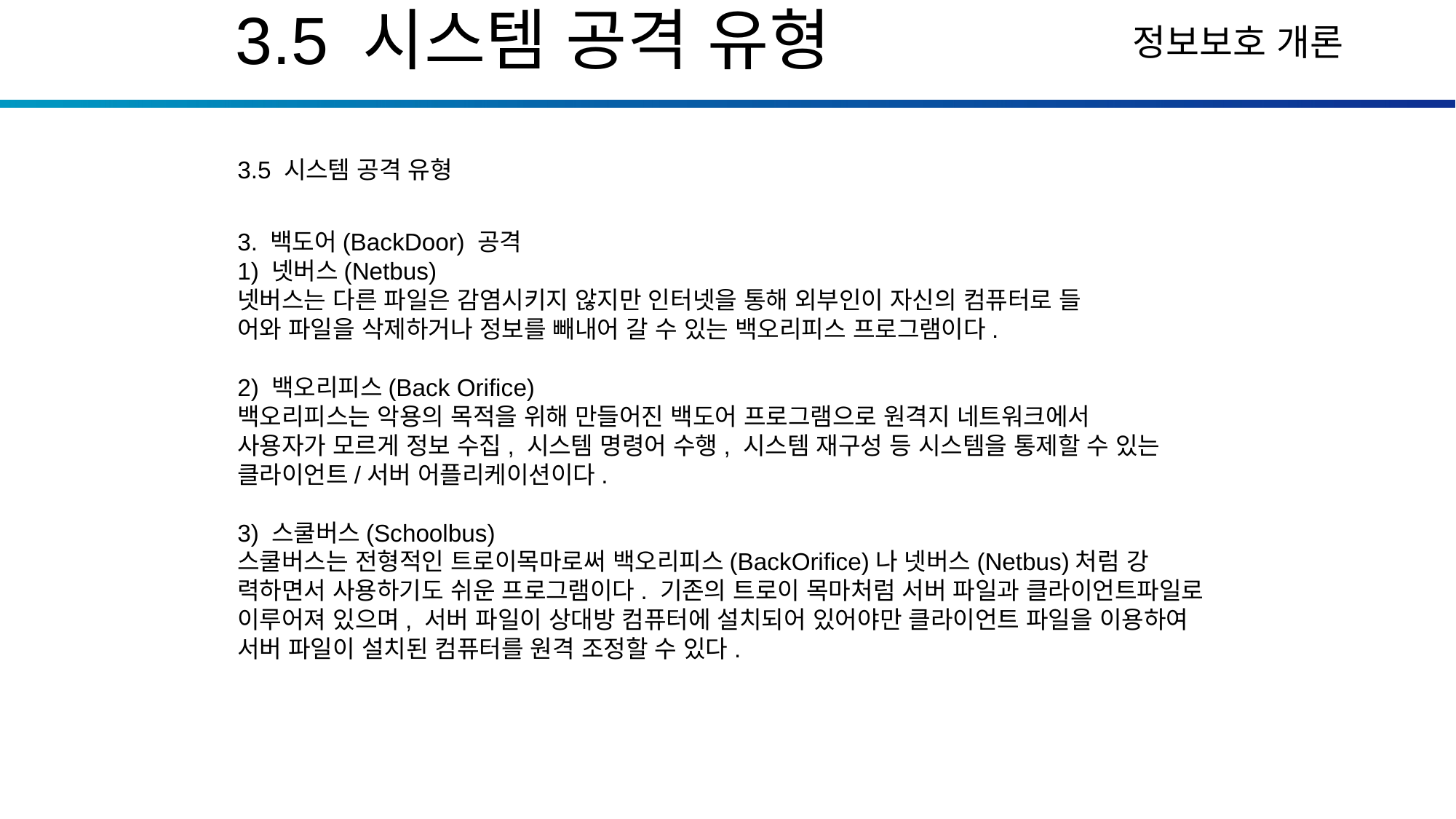

3.5 시스템 공격 유형
3.5 시스템 공격 유형

3. 백도어(BackDoor) 공격
1) 넷버스(Netbus)
넷버스는 다른 파일은 감염시키지 않지만 인터넷을 통해 외부인이 자신의 컴퓨터로 들
어와 파일을 삭제하거나 정보를 빼내어 갈 수 있는 백오리피스 프로그램이다.

2) 백오리피스(Back Orifice)
백오리피스는 악용의 목적을 위해 만들어진 백도어 프로그램으로 원격지 네트워크에서
사용자가 모르게 정보 수집, 시스템 명령어 수행, 시스템 재구성 등 시스템을 통제할 수 있는 클라이언트/서버 어플리케이션이다.

3) 스쿨버스(Schoolbus)
스쿨버스는 전형적인 트로이목마로써 백오리피스(BackOrifice)나 넷버스(Netbus)처럼 강
력하면서 사용하기도 쉬운 프로그램이다. 기존의 트로이 목마처럼 서버 파일과 클라이언트파일로 이루어져 있으며, 서버 파일이 상대방 컴퓨터에 설치되어 있어야만 클라이언트 파일을 이용하여 서버 파일이 설치된 컴퓨터를 원격 조정할 수 있다.